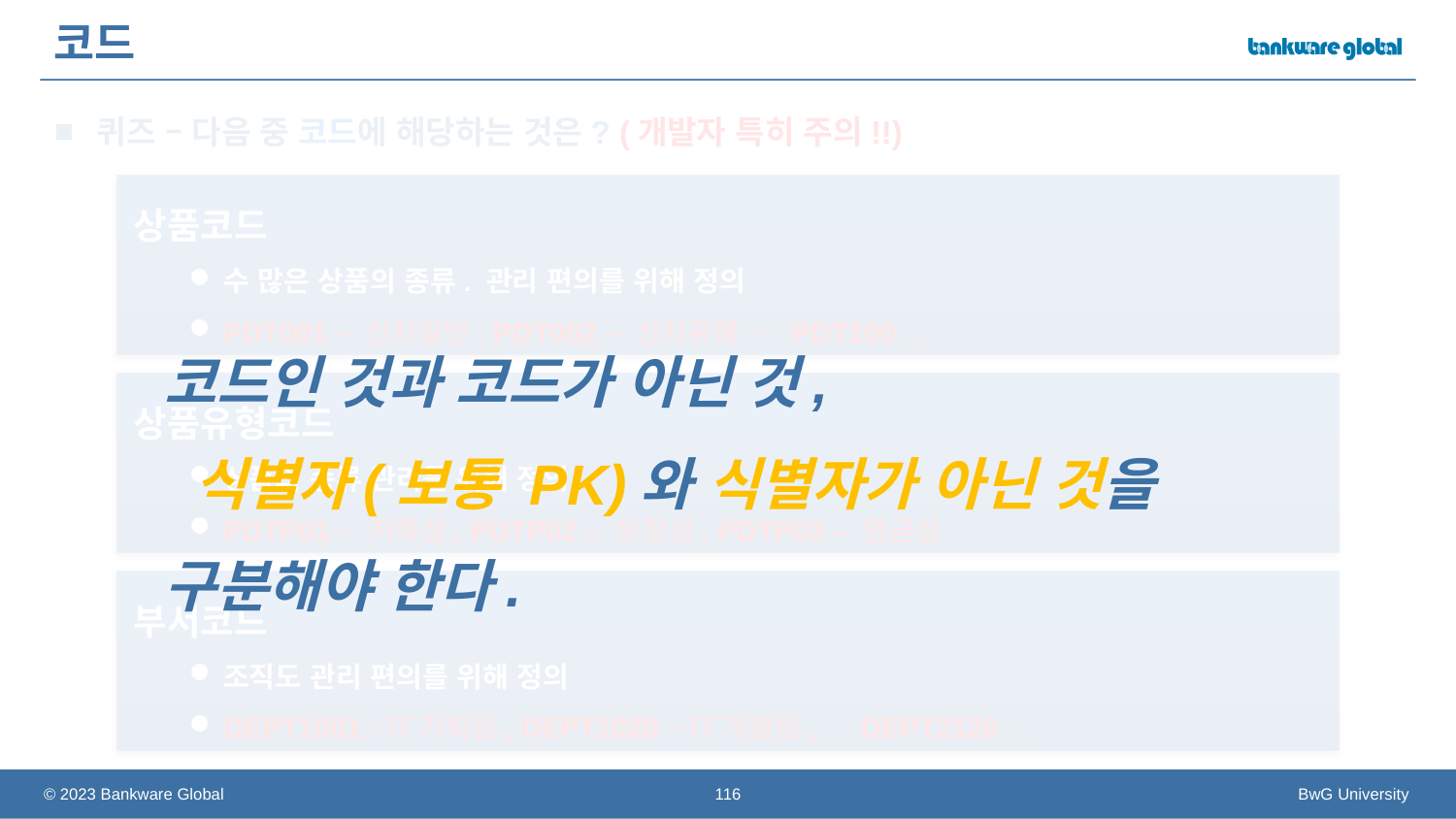

# 코드

퀴즈 – 다음 중 코드에 해당하는 것은? (개발자 특히 주의!!)
상품코드
수 많은 상품의 종류. 관리 편의를 위해 정의
PDT001 – 신차일반, PDT002 – 신차유예 … PDT100 …
코드인 것과 코드가 아닌 것,
 식별자(보통 PK)와 식별자가 아닌 것을 구분해야 한다.
상품유형코드
상품의 종류 관리를 위해 정의
PDTP01 – 저축성, PDTP02 – 보장성, PDTP03 – 연금성
부서코드
조직도 관리 편의를 위해 정의
DEPT1001 - IT기획팀, DEPT1020 – IT개발팀, … DEPT2120 …
116